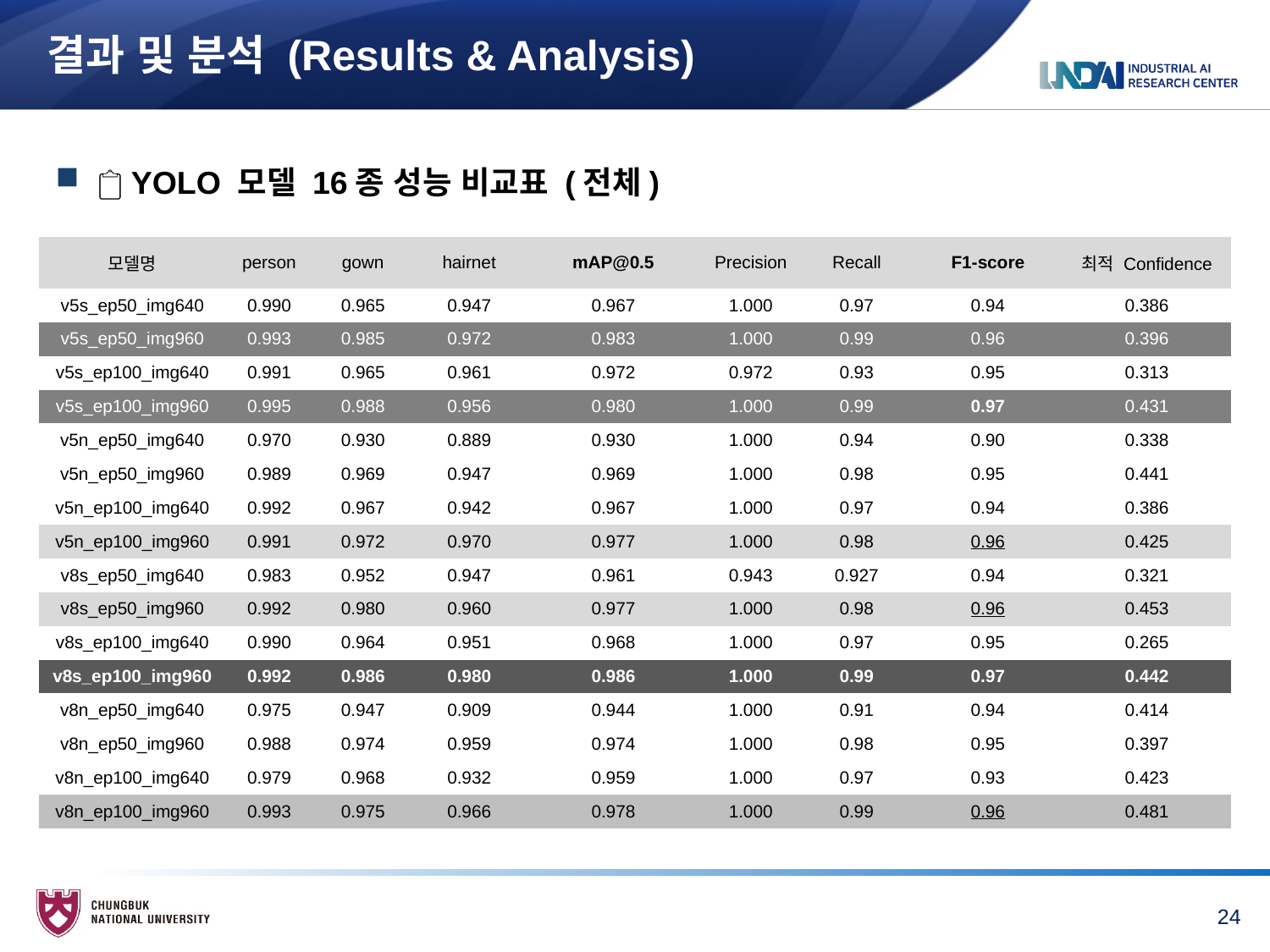

# 결과 및 분석 (Results & Analysis)
 📋 YOLO 모델 16종 성능 비교표 (전체)
| 모델명 | person | gown | hairnet | mAP@0.5 | Precision | Recall | F1-score | 최적 Confidence |
| --- | --- | --- | --- | --- | --- | --- | --- | --- |
| v5s\_ep50\_img640 | 0.990 | 0.965 | 0.947 | 0.967 | 1.000 | 0.97 | 0.94 | 0.386 |
| v5s\_ep50\_img960 | 0.993 | 0.985 | 0.972 | 0.983 | 1.000 | 0.99 | 0.96 | 0.396 |
| v5s\_ep100\_img640 | 0.991 | 0.965 | 0.961 | 0.972 | 0.972 | 0.93 | 0.95 | 0.313 |
| v5s\_ep100\_img960 | 0.995 | 0.988 | 0.956 | 0.980 | 1.000 | 0.99 | 0.97 | 0.431 |
| v5n\_ep50\_img640 | 0.970 | 0.930 | 0.889 | 0.930 | 1.000 | 0.94 | 0.90 | 0.338 |
| v5n\_ep50\_img960 | 0.989 | 0.969 | 0.947 | 0.969 | 1.000 | 0.98 | 0.95 | 0.441 |
| v5n\_ep100\_img640 | 0.992 | 0.967 | 0.942 | 0.967 | 1.000 | 0.97 | 0.94 | 0.386 |
| v5n\_ep100\_img960 | 0.991 | 0.972 | 0.970 | 0.977 | 1.000 | 0.98 | 0.96 | 0.425 |
| v8s\_ep50\_img640 | 0.983 | 0.952 | 0.947 | 0.961 | 0.943 | 0.927 | 0.94 | 0.321 |
| v8s\_ep50\_img960 | 0.992 | 0.980 | 0.960 | 0.977 | 1.000 | 0.98 | 0.96 | 0.453 |
| v8s\_ep100\_img640 | 0.990 | 0.964 | 0.951 | 0.968 | 1.000 | 0.97 | 0.95 | 0.265 |
| v8s\_ep100\_img960 | 0.992 | 0.986 | 0.980 | 0.986 | 1.000 | 0.99 | 0.97 | 0.442 |
| v8n\_ep50\_img640 | 0.975 | 0.947 | 0.909 | 0.944 | 1.000 | 0.91 | 0.94 | 0.414 |
| v8n\_ep50\_img960 | 0.988 | 0.974 | 0.959 | 0.974 | 1.000 | 0.98 | 0.95 | 0.397 |
| v8n\_ep100\_img640 | 0.979 | 0.968 | 0.932 | 0.959 | 1.000 | 0.97 | 0.93 | 0.423 |
| v8n\_ep100\_img960 | 0.993 | 0.975 | 0.966 | 0.978 | 1.000 | 0.99 | 0.96 | 0.481 |